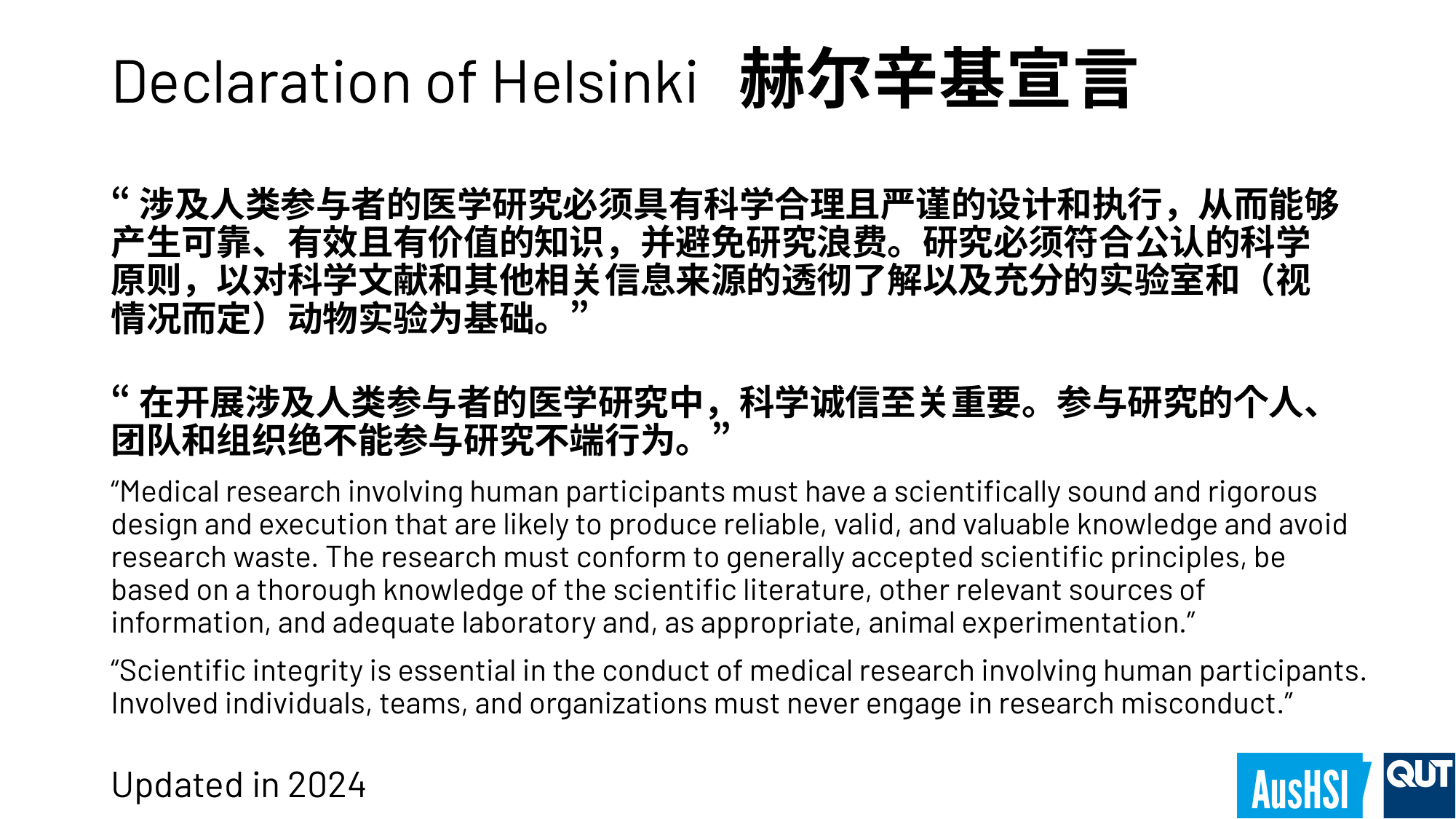

# Declaration of Helsinki  赫尔辛基宣言
“涉及人类参与者的医学研究必须具有科学合理且严谨的设计和执行，从而能够产生可靠、有效且有价值的知识，并避免研究浪费。研究必须符合公认的科学原则，以对科学文献和其他相关信息来源的透彻了解以及充分的实验室和（视情况而定）动物实验为基础。”

“在开展涉及人类参与者的医学研究中，科学诚信至关重要。参与研究的个人、团队和组织绝不能参与研究不端行为。”
“Medical research involving human participants must have a scientifically sound and rigorous design and execution that are likely to produce reliable, valid, and valuable knowledge and avoid research waste. The research must conform to generally accepted scientific principles, be based on a thorough knowledge of the scientific literature, other relevant sources of information, and adequate laboratory and, as appropriate, animal experimentation.”
“Scientific integrity is essential in the conduct of medical research involving human participants. Involved individuals, teams, and organizations must never engage in research misconduct.”
Updated in 2024